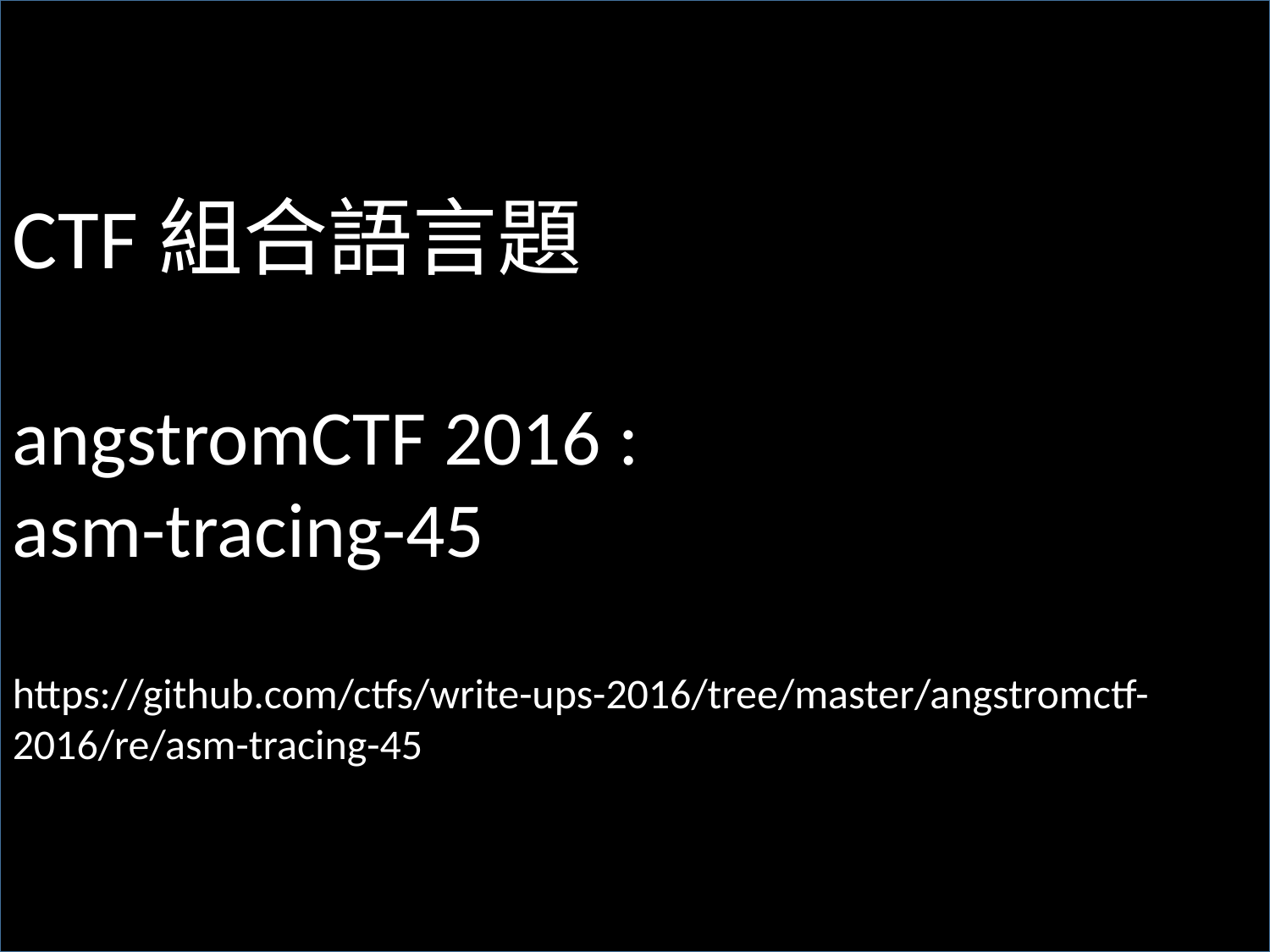

CTF組合語言題

angstromCTF 2016 :
asm-tracing-45

https://github.com/ctfs/write-ups-2016/tree/master/angstromctf-2016/re/asm-tracing-45
#